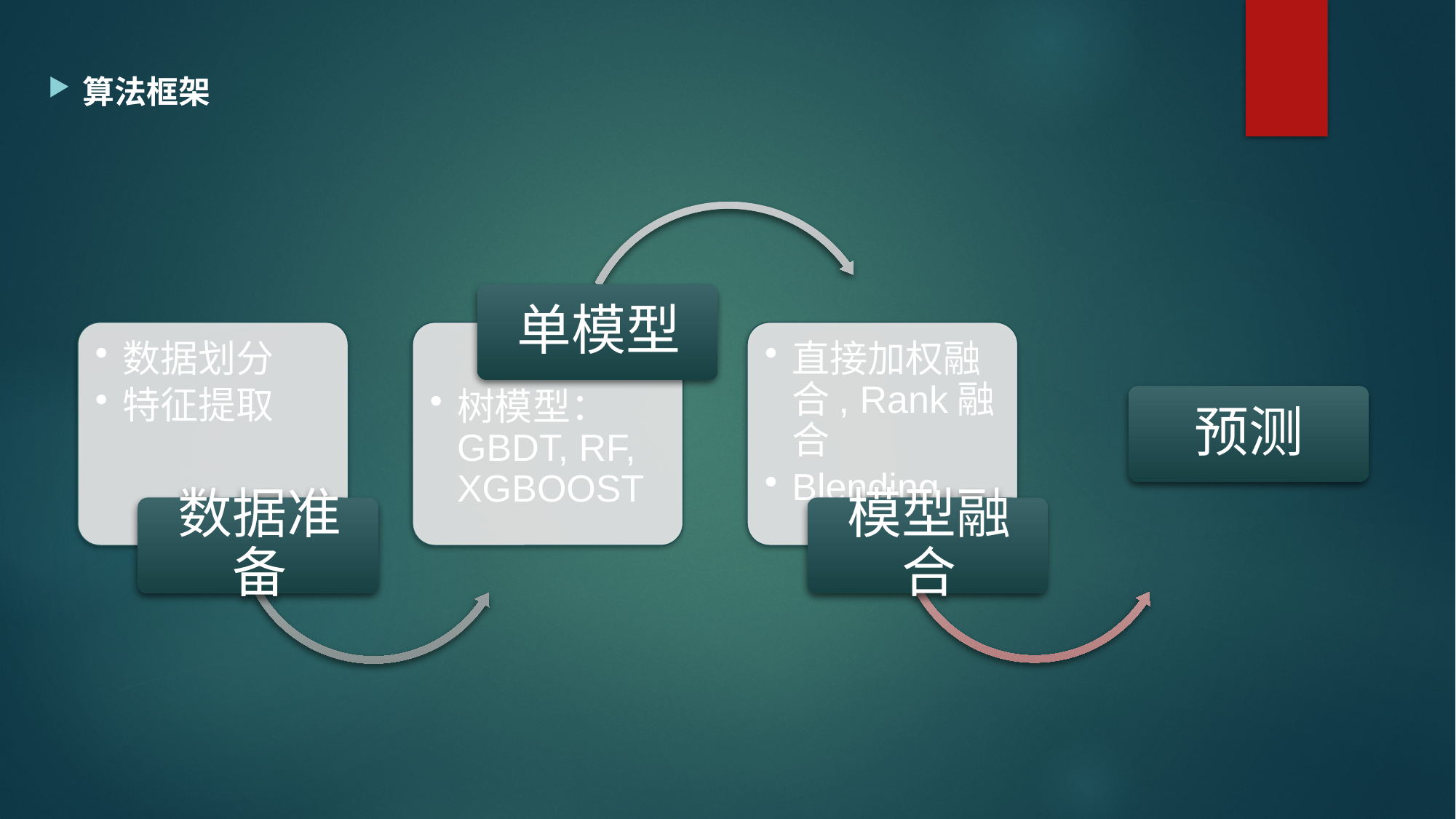

算法框架
数据划分
特征提取
数据准备
树模型：GBDT, RF, XGBOOST
单模型
直接加权融合, Rank融合
Blending
模型融合

预测